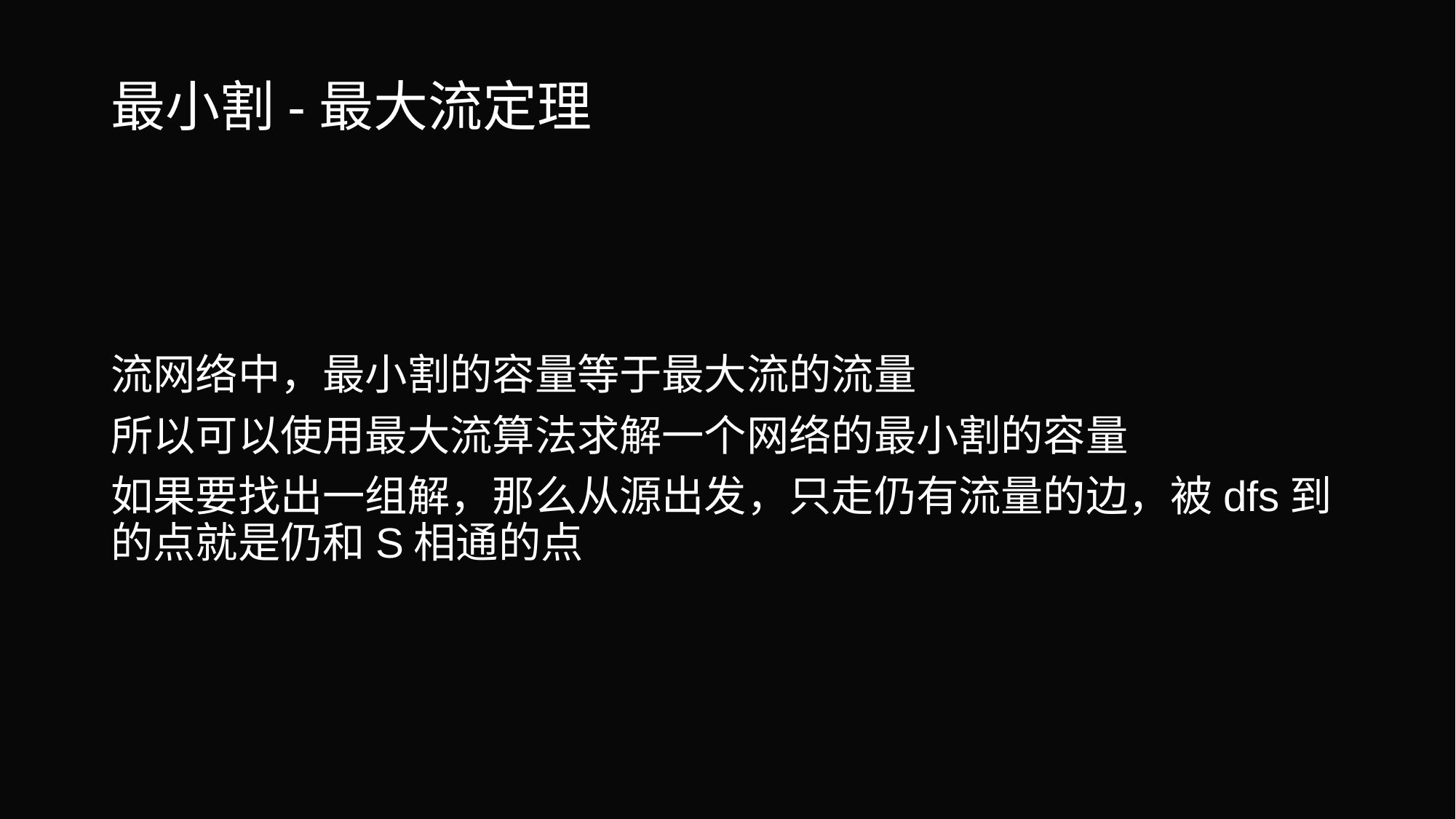

# 最小割-最大流定理
流网络中，最小割的容量等于最大流的流量
所以可以使用最大流算法求解一个网络的最小割的容量
如果要找出一组解，那么从源出发，只走仍有流量的边，被dfs到的点就是仍和S相通的点